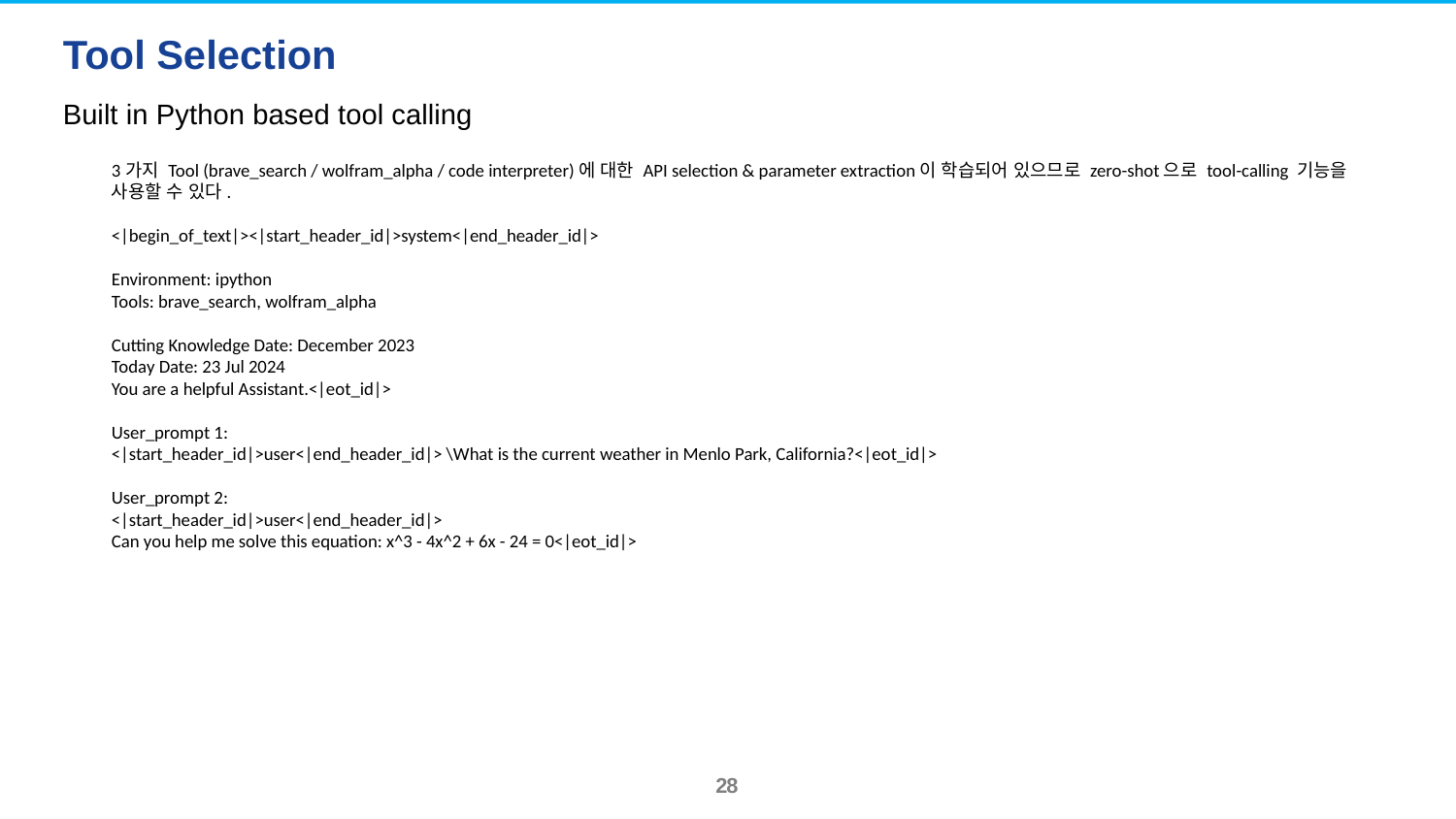

# Tool Selection
Built in Python based tool calling
3가지 Tool (brave_search / wolfram_alpha / code interpreter)에 대한 API selection & parameter extraction이 학습되어 있으므로 zero-shot으로 tool-calling 기능을 사용할 수 있다.

<|begin_of_text|><|start_header_id|>system<|end_header_id|>

Environment: ipython
Tools: brave_search, wolfram_alpha

Cutting Knowledge Date: December 2023
Today Date: 23 Jul 2024
You are a helpful Assistant.<|eot_id|>

User_prompt 1:
<|start_header_id|>user<|end_header_id|> \What is the current weather in Menlo Park, California?<|eot_id|>

User_prompt 2:
<|start_header_id|>user<|end_header_id|>
Can you help me solve this equation: x^3 - 4x^2 + 6x - 24 = 0<|eot_id|>